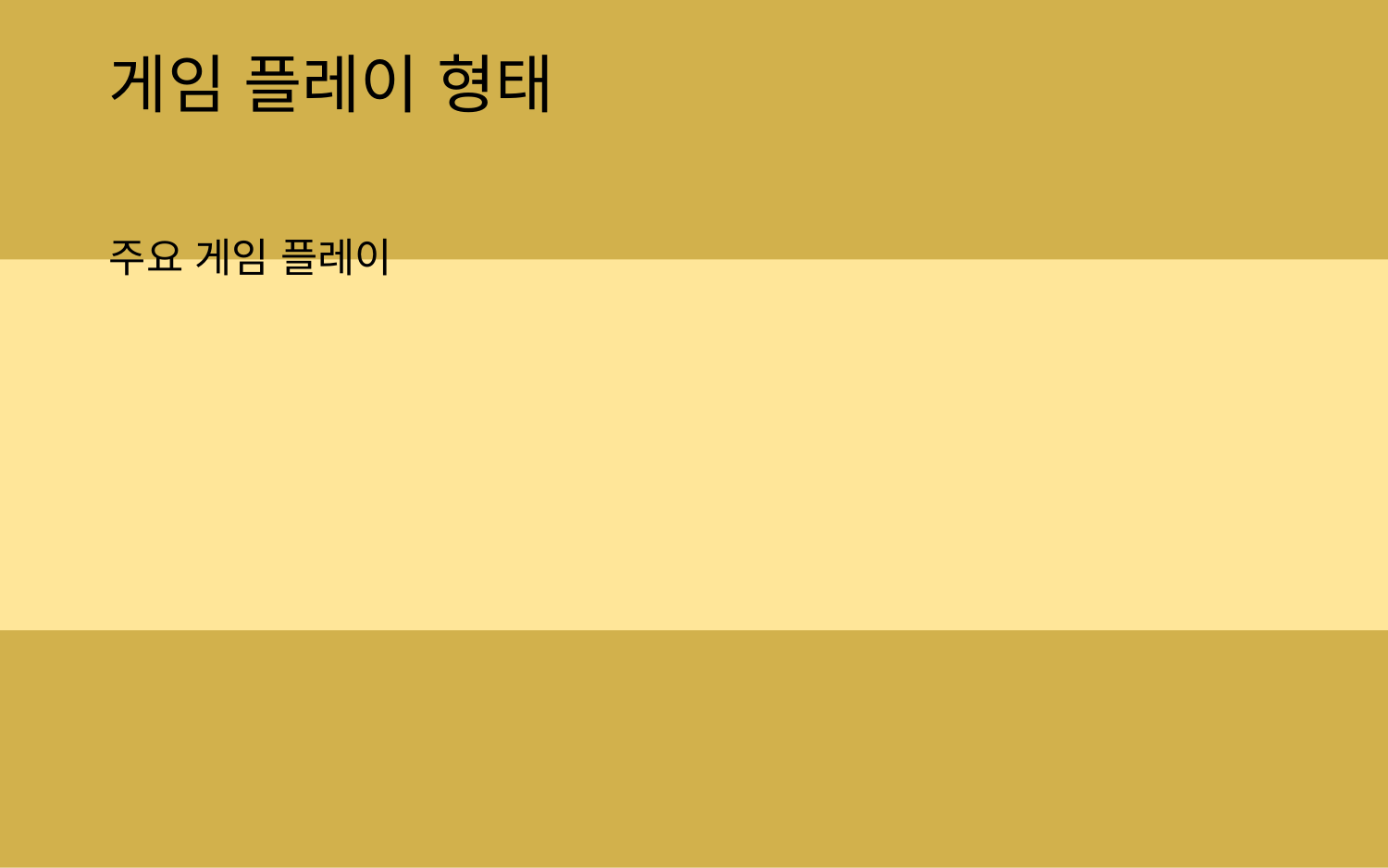

# 게임 플레이 형태
주요 게임 플레이